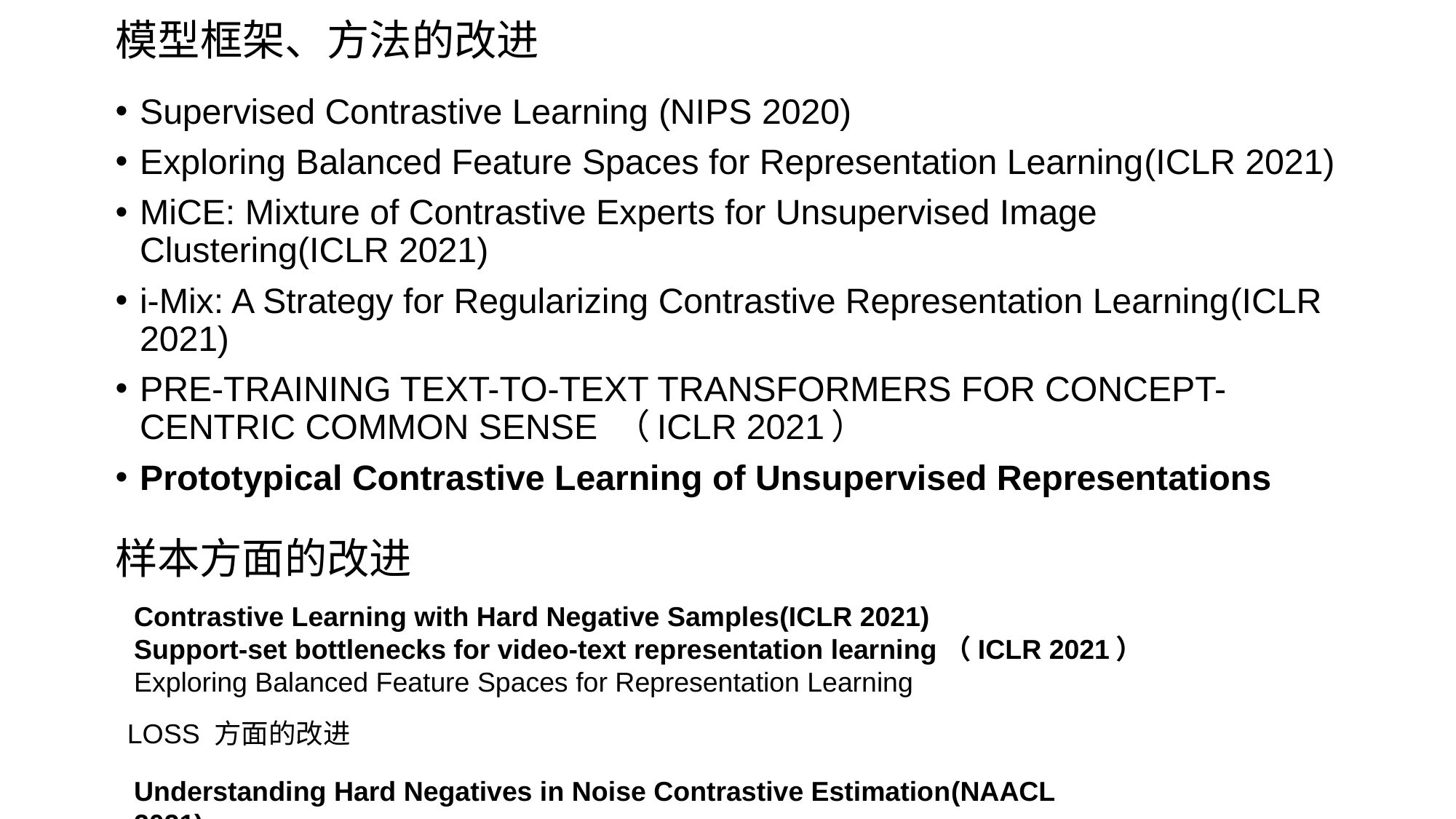

# 模型框架、方法的改进
Supervised Contrastive Learning (NIPS 2020)
Exploring Balanced Feature Spaces for Representation Learning(ICLR 2021)
MiCE: Mixture of Contrastive Experts for Unsupervised Image Clustering(ICLR 2021)
i-Mix: A Strategy for Regularizing Contrastive Representation Learning(ICLR 2021)
PRE-TRAINING TEXT-TO-TEXT TRANSFORMERS FOR CONCEPT-CENTRIC COMMON SENSE （ICLR 2021）
Prototypical Contrastive Learning of Unsupervised Representations

样本方面的改进
Contrastive Learning with Hard Negative Samples(ICLR 2021)
Support-set bottlenecks for video-text representation learning（ICLR 2021）
Exploring Balanced Feature Spaces for Representation Learning
LOSS 方面的改进
Understanding Hard Negatives in Noise Contrastive Estimation(NAACL 2021)